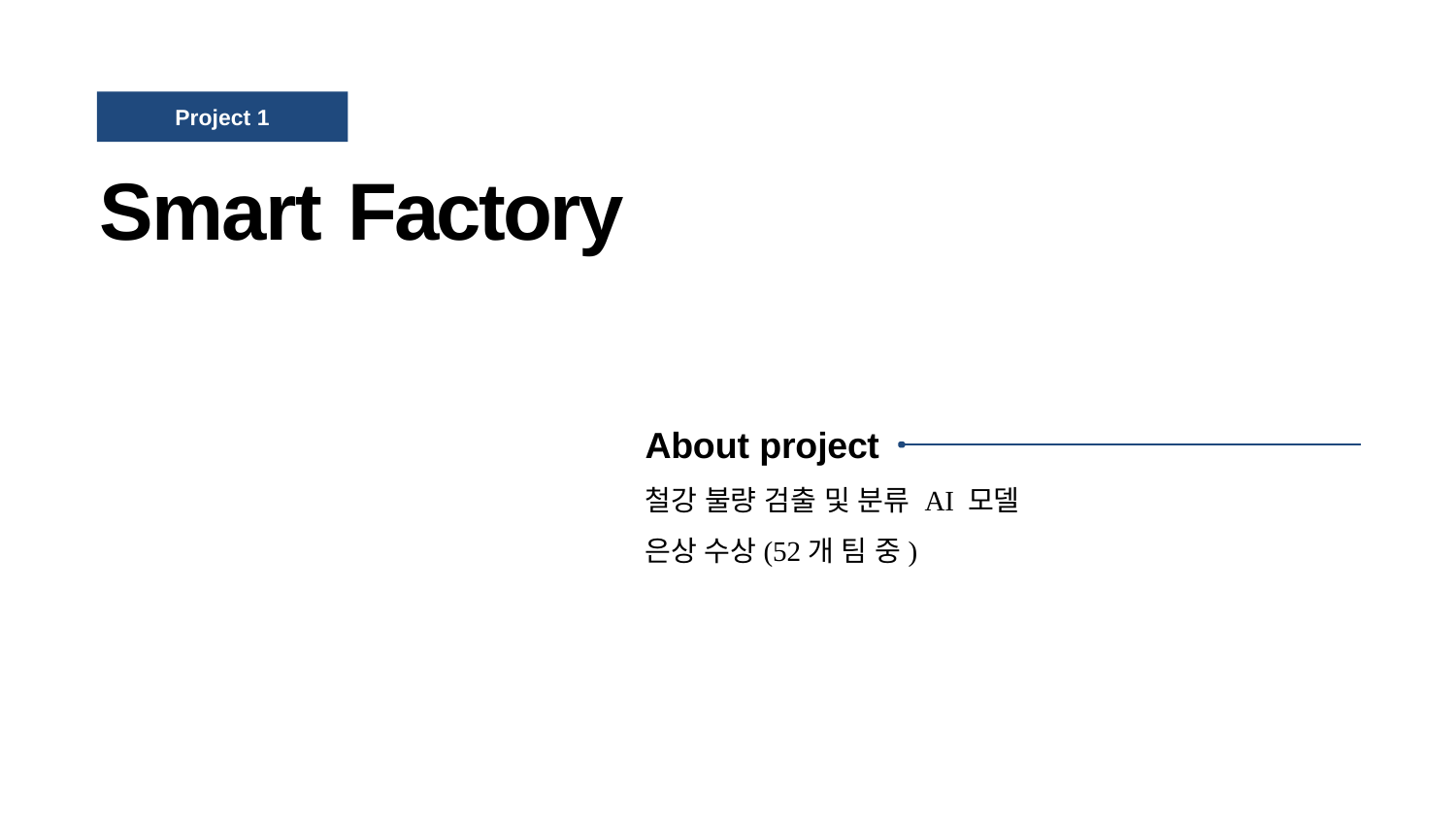

Project 1
# Smart Factory
About project
철강 불량 검출 및 분류 AI 모델
은상 수상(52개 팀 중)